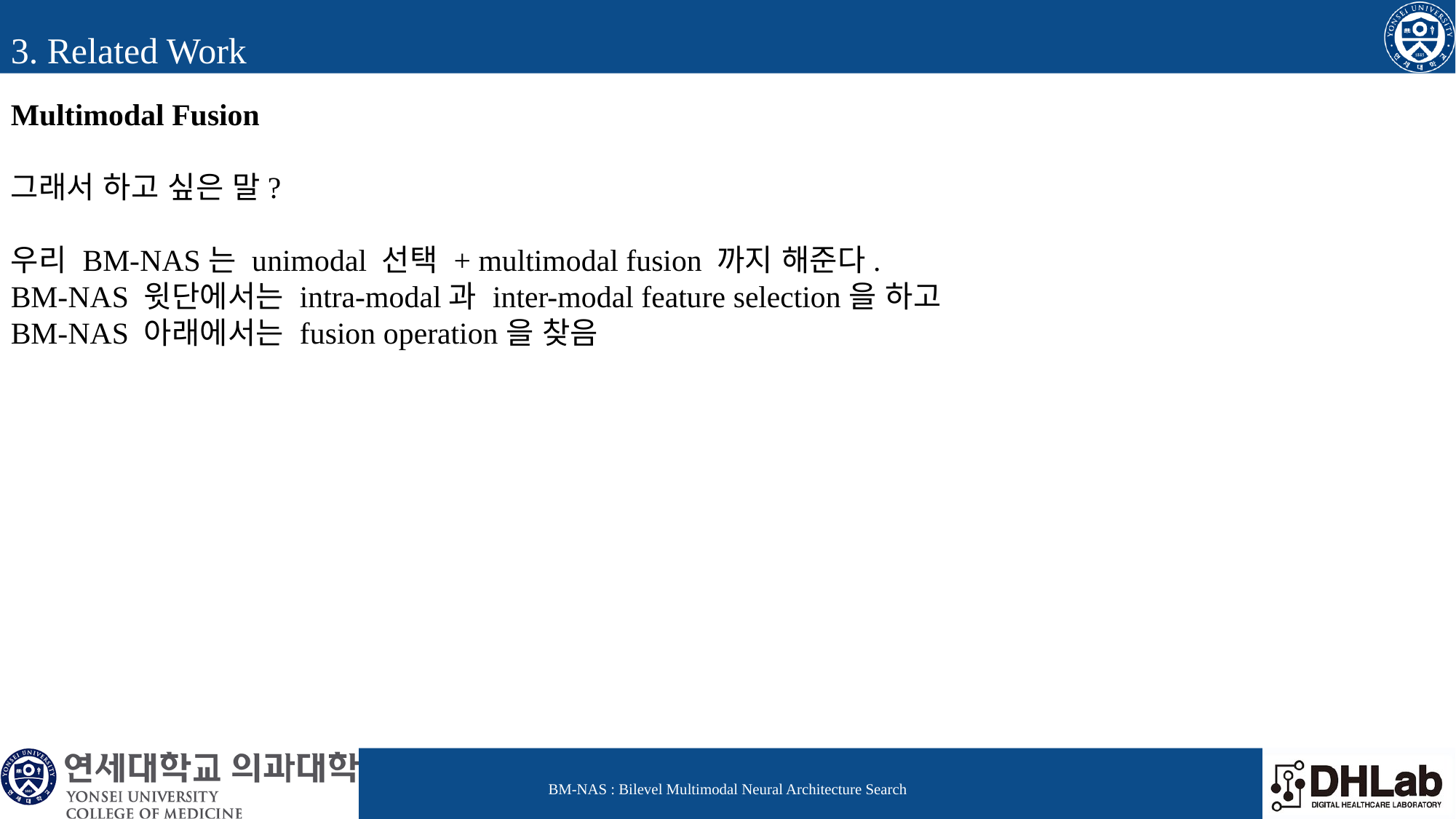

3. Related Work
Multimodal Fusion

그래서 하고 싶은 말?

우리 BM-NAS는 unimodal 선택 + multimodal fusion 까지 해준다.
BM-NAS 윗단에서는 intra-modal과 inter-modal feature selection을 하고
BM-NAS 아래에서는 fusion operation을 찾음